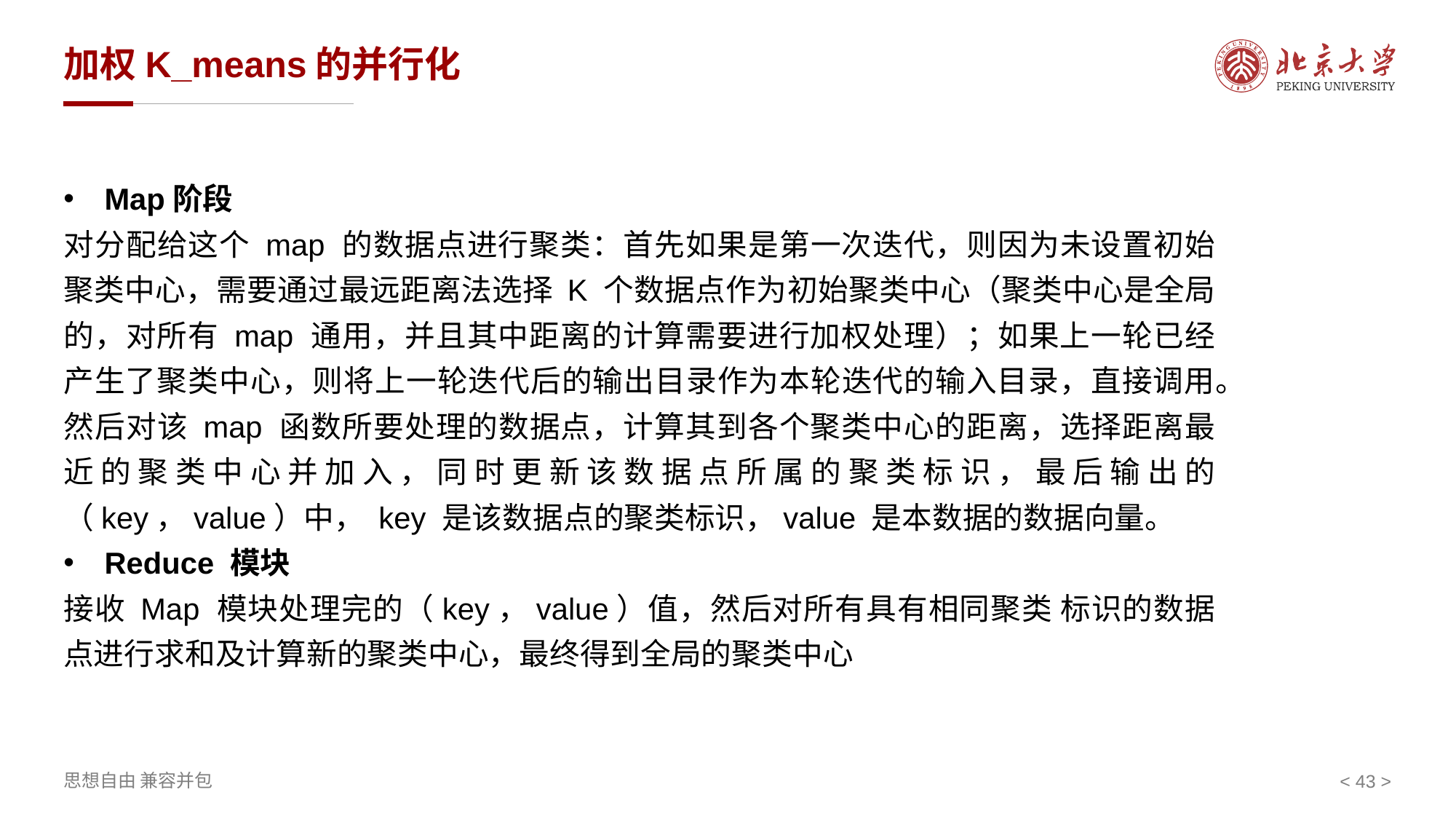

# 加权K_means的并行化
Map阶段
对分配给这个 map 的数据点进行聚类：首先如果是第一次迭代，则因为未设置初始聚类中心，需要通过最远距离法选择 K 个数据点作为初始聚类中心（聚类中心是全局的，对所有 map 通用，并且其中距离的计算需要进行加权处理）；如果上一轮已经产生了聚类中心，则将上一轮迭代后的输出目录作为本轮迭代的输入目录，直接调用。然后对该 map 函数所要处理的数据点，计算其到各个聚类中心的距离，选择距离最近的聚类中心并加入，同时更新该数据点所属的聚类标识，最后输出的（key，value）中， key 是该数据点的聚类标识，value 是本数据的数据向量。
Reduce 模块
接收 Map 模块处理完的（key，value）值，然后对所有具有相同聚类 标识的数据点进行求和及计算新的聚类中心，最终得到全局的聚类中心
< 43 >